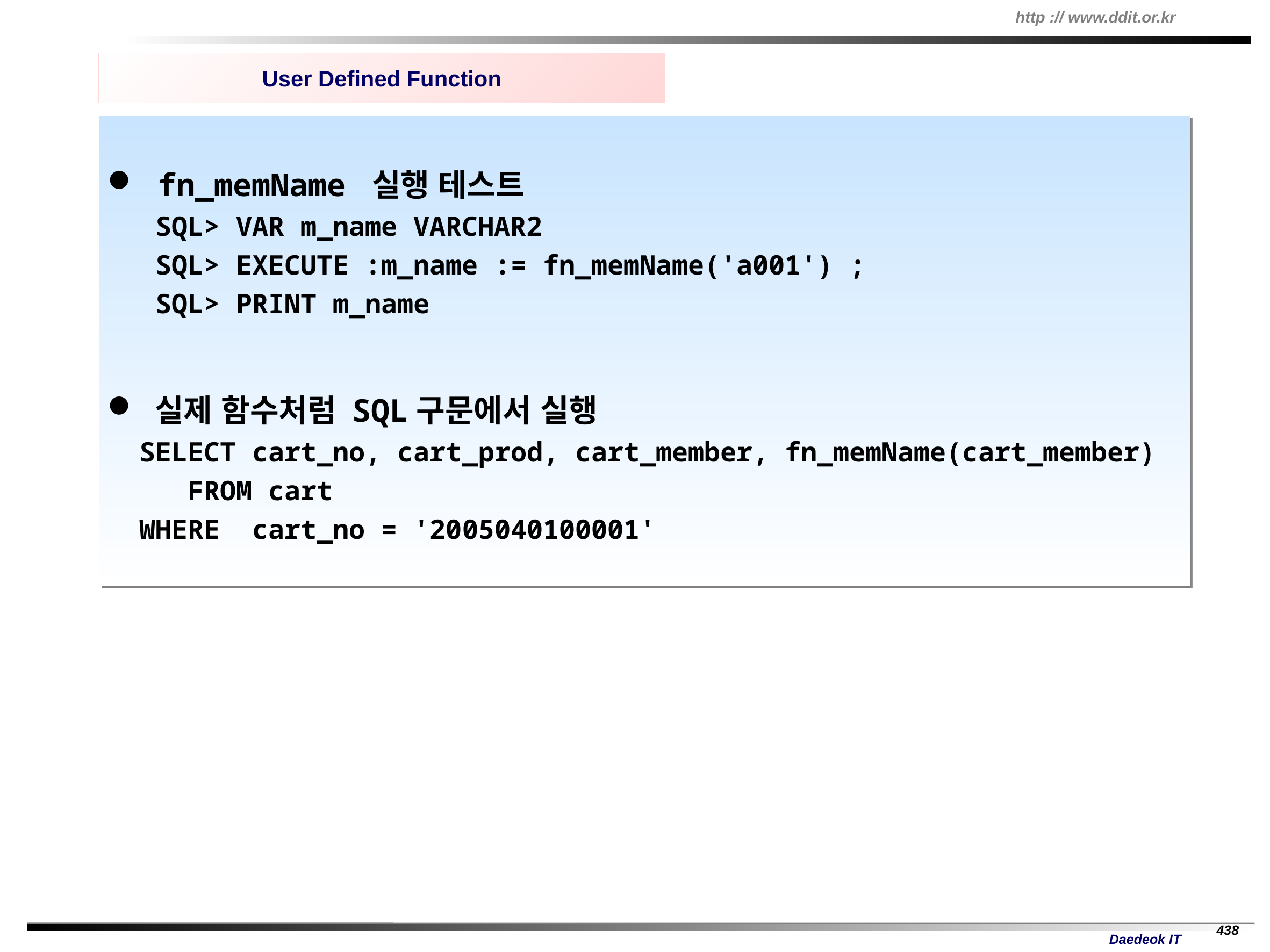

User Defined Function
 fn_memName 실행 테스트
   SQL> VAR m_name VARCHAR2
   SQL> EXECUTE :m_name := fn_memName('a001') ;
   SQL> PRINT m_name

 실제 함수처럼 SQL구문에서 실행
  SELECT cart_no, cart_prod, cart_member, fn_memName(cart_member)
     FROM cart
  WHERE  cart_no = '2005040100001'